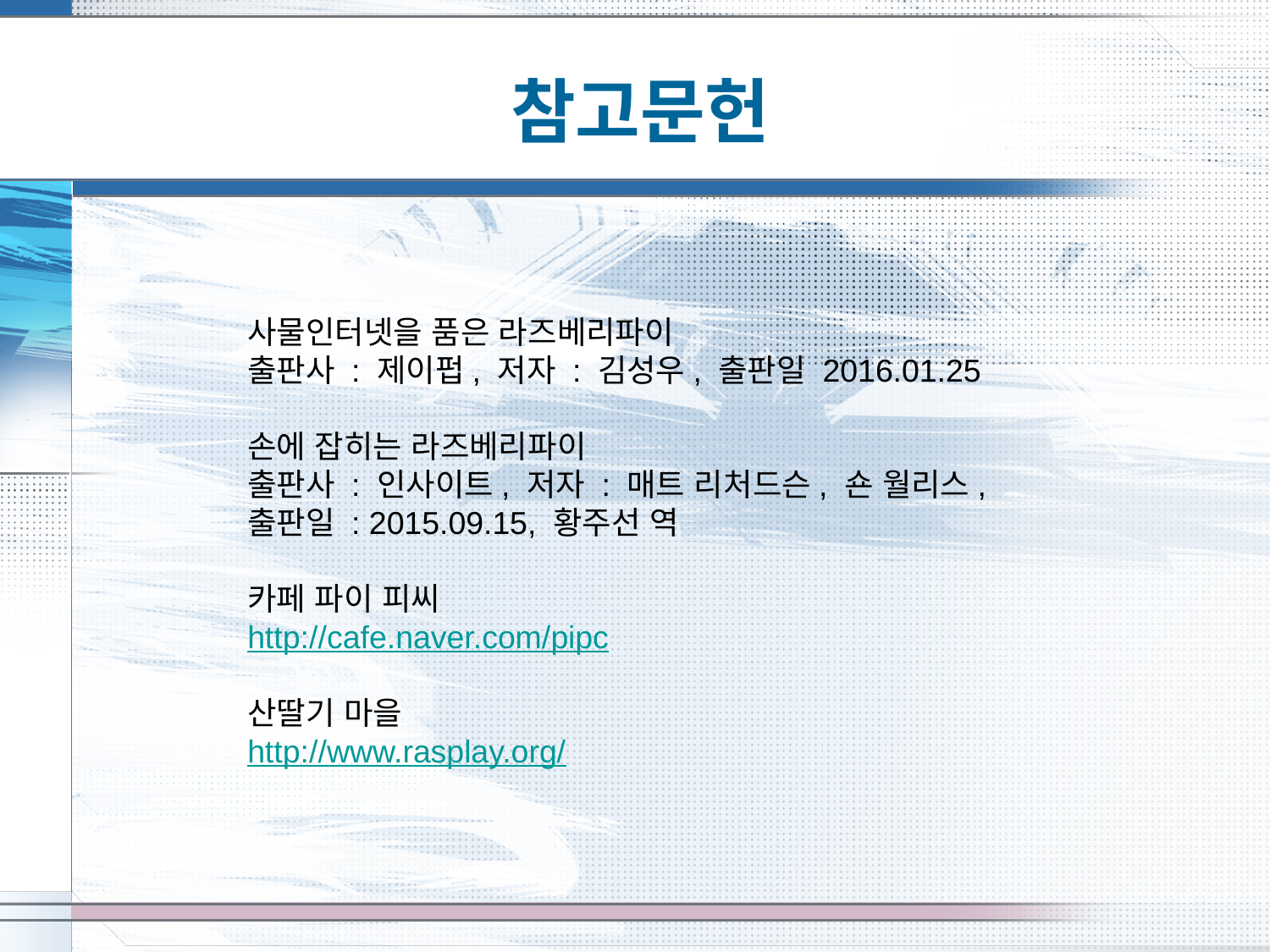

# 참고문헌
사물인터넷을 품은 라즈베리파이
출판사 : 제이펍, 저자 : 김성우, 출판일 2016.01.25

손에 잡히는 라즈베리파이
출판사 : 인사이트, 저자 : 매트 리처드슨, 숀 월리스, 출판일 : 2015.09.15, 황주선 역

카페 파이 피씨
http://cafe.naver.com/pipc

산딸기 마을
http://www.rasplay.org/